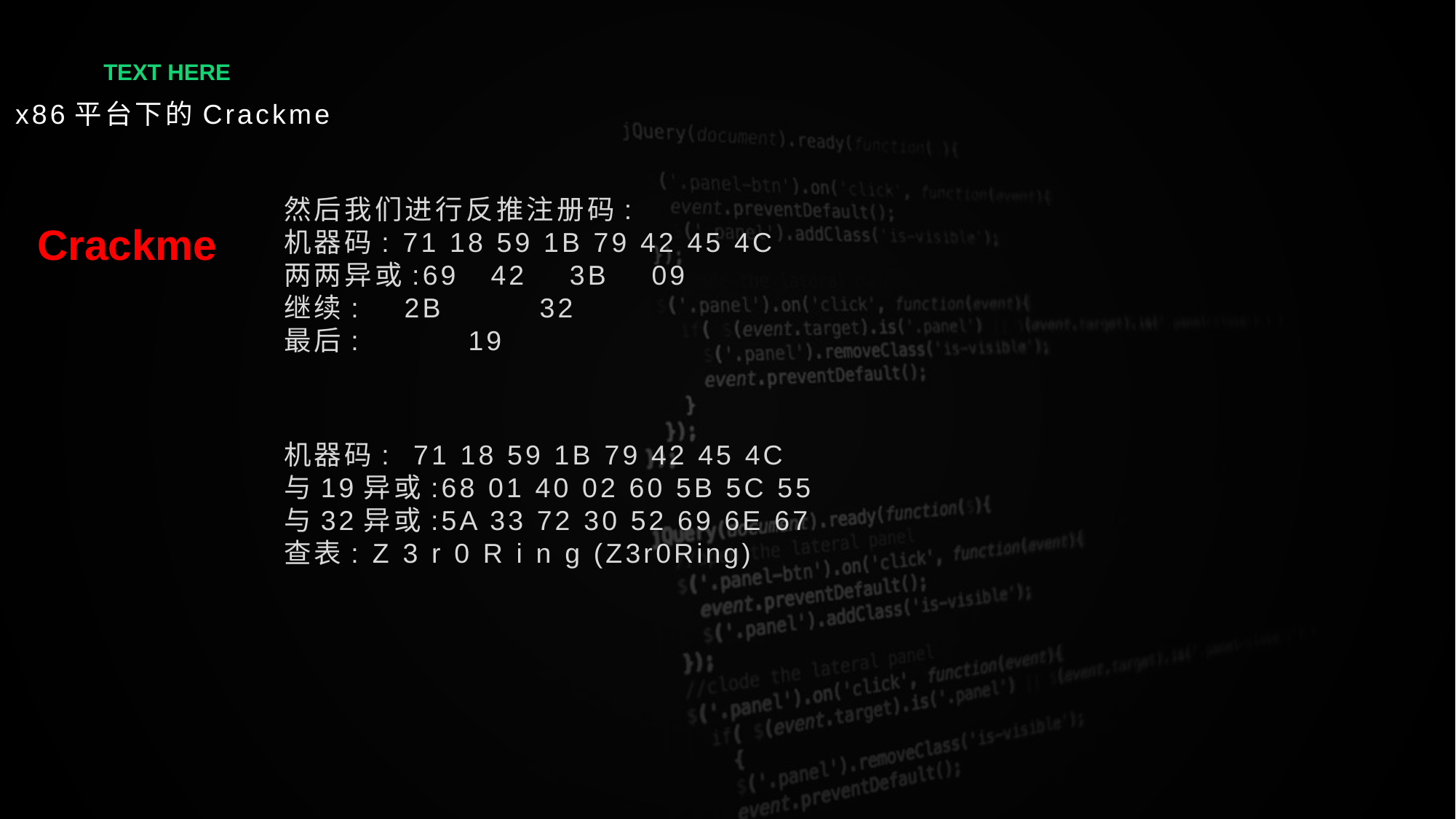

TEXT HERE
x86平台下的Crackme
然后我们进行反推注册码:
机器码: 71 18 59 1B 79 42 45 4C
两两异或:69   42    3B    09
继续:    2B         32
最后:          19
Crackme
机器码:  71 18 59 1B 79 42 45 4C
与19异或:68 01 40 02 60 5B 5C 55
与32异或:5A 33 72 30 52 69 6E 67
查表: Z 3 r 0 R i n g (Z3r0Ring)